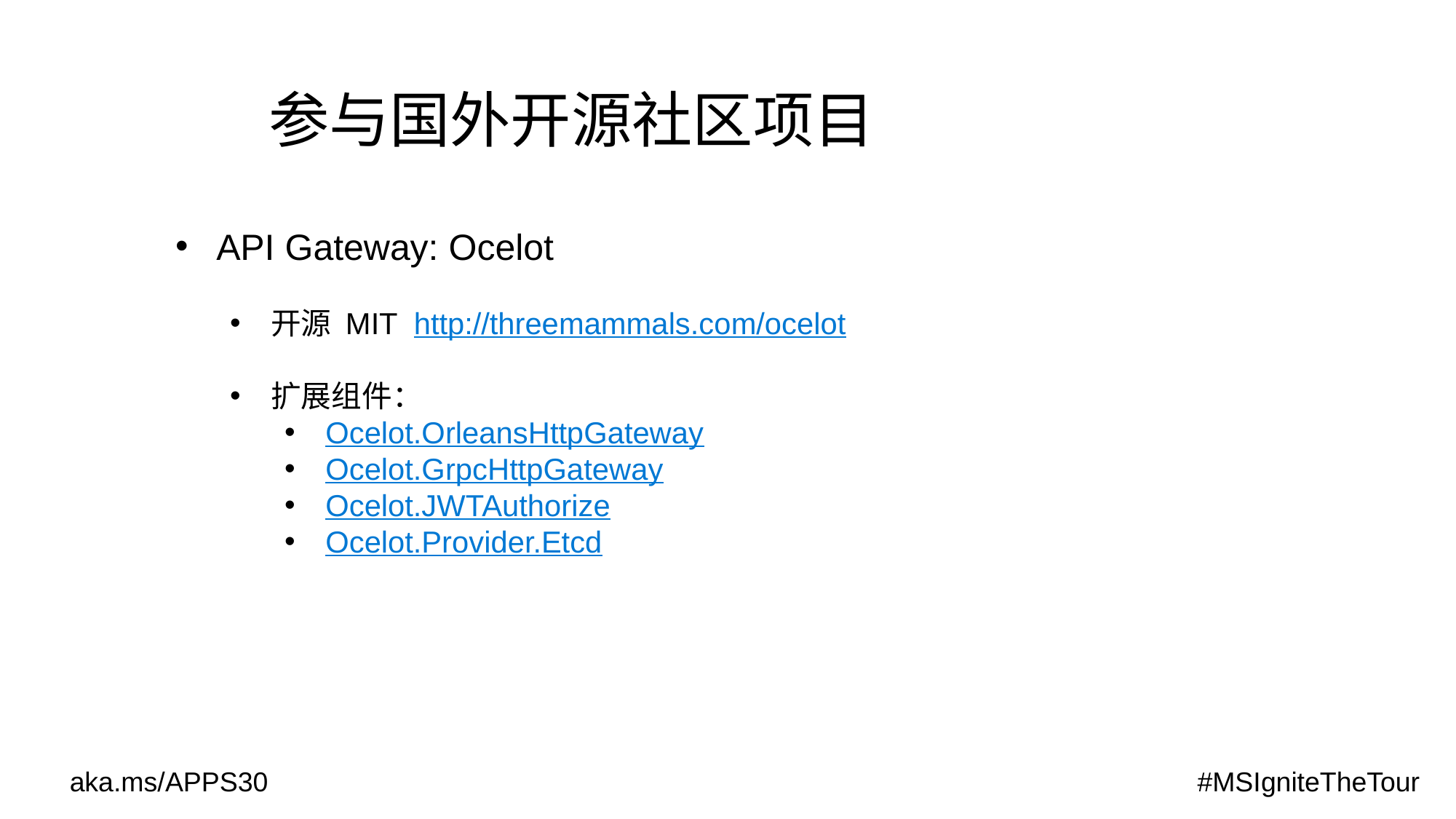

参与国外开源社区项目
API Gateway: Ocelot

开源 MIT  http://threemammals.com/ocelot

扩展组件：
Ocelot.OrleansHttpGateway
Ocelot.GrpcHttpGateway
Ocelot.JWTAuthorize
Ocelot.Provider.Etcd